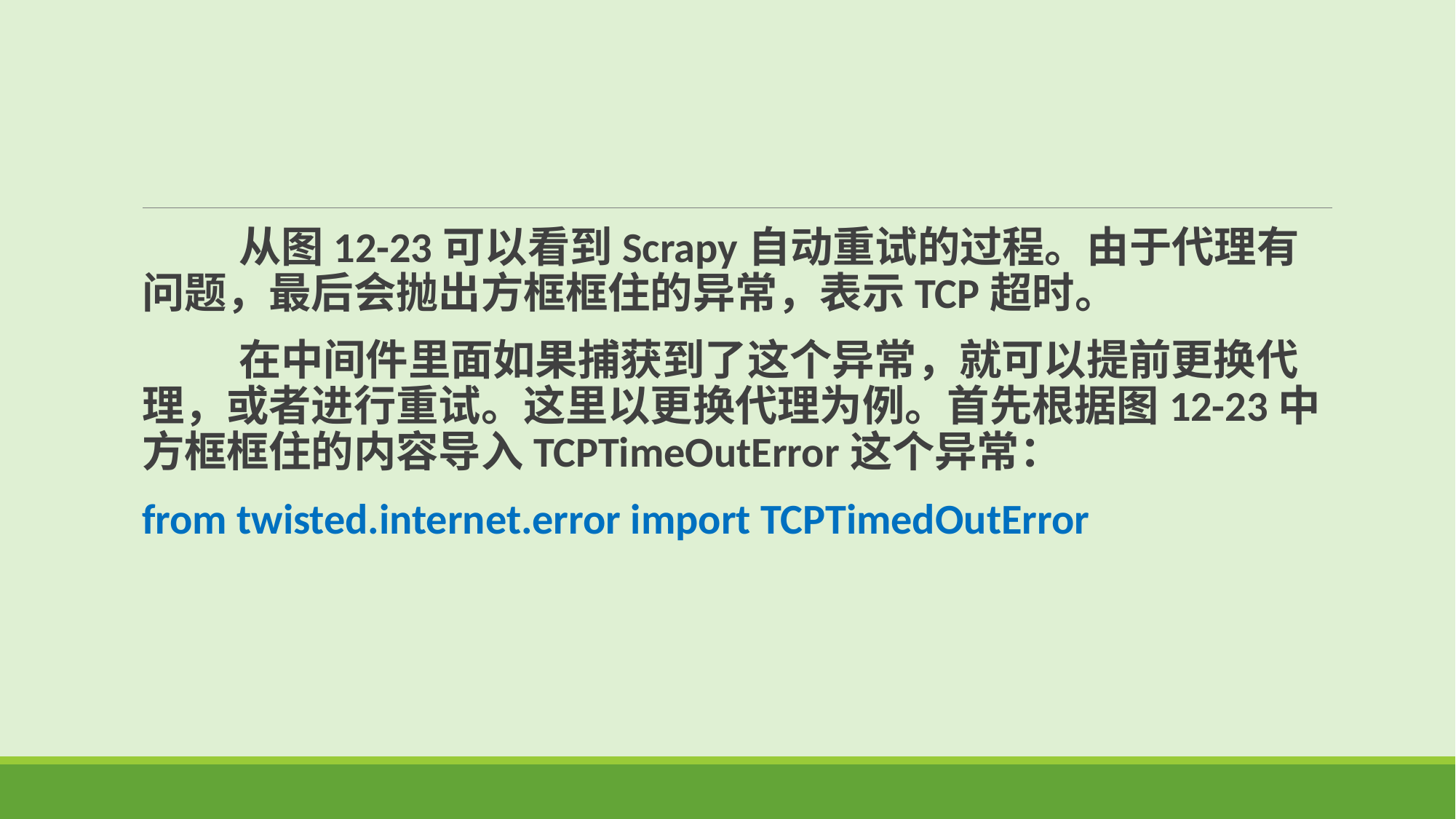

从图12-23可以看到Scrapy自动重试的过程。由于代理有问题，最后会抛出方框框住的异常，表示TCP超时。
         在中间件里面如果捕获到了这个异常，就可以提前更换代理，或者进行重试。这里以更换代理为例。首先根据图12-23中方框框住的内容导入TCPTimeOutError这个异常：
from twisted.internet.error import TCPTimedOutError